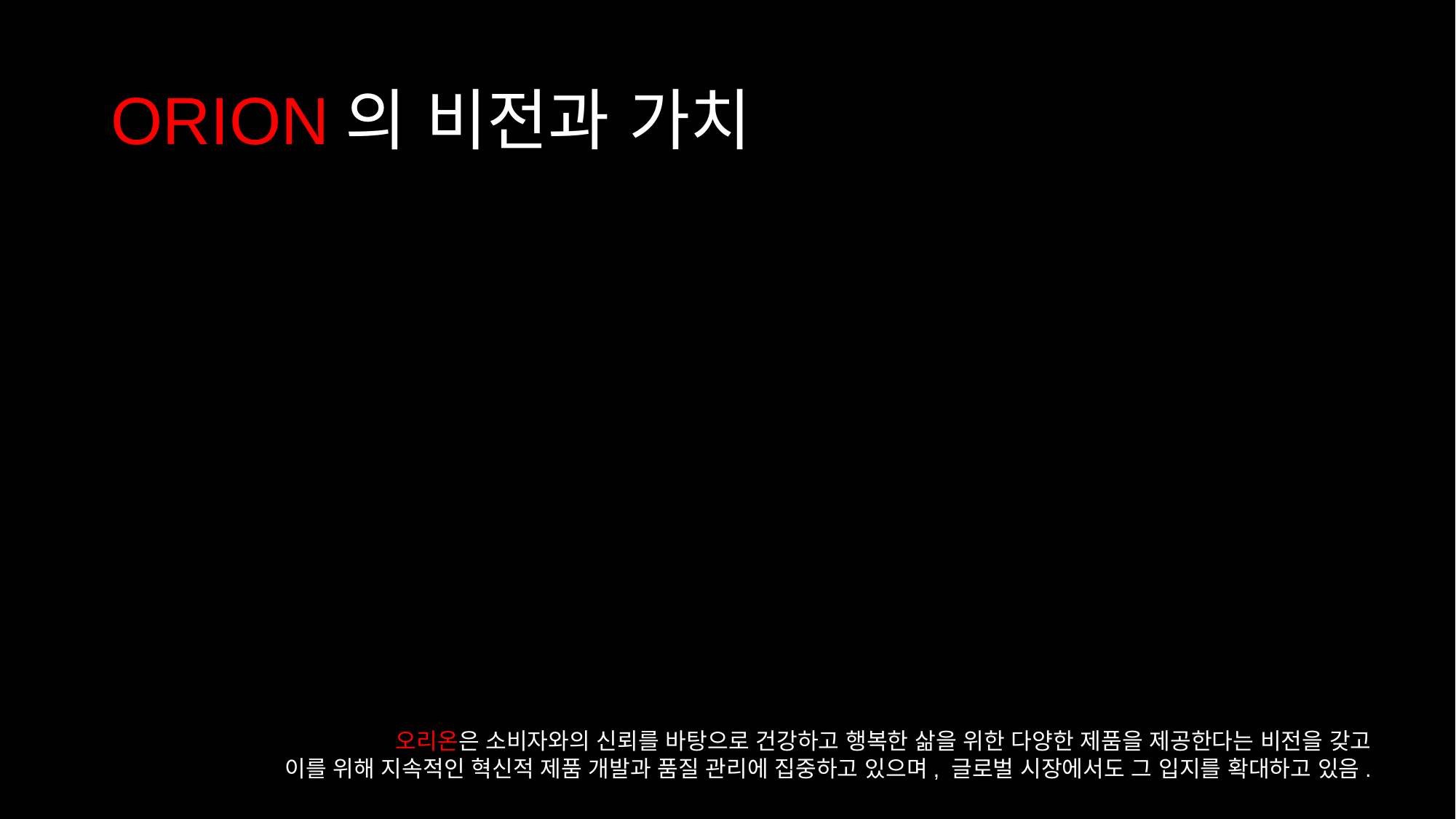

# ORION의 비전과 가치
오리온은 소비자와의 신뢰를 바탕으로 건강하고 행복한 삶을 위한 다양한 제품을 제공한다는 비전을 갖고
이를 위해 지속적인 혁신적 제품 개발과 품질 관리에 집중하고 있으며, 글로벌 시장에서도 그 입지를 확대하고 있음.